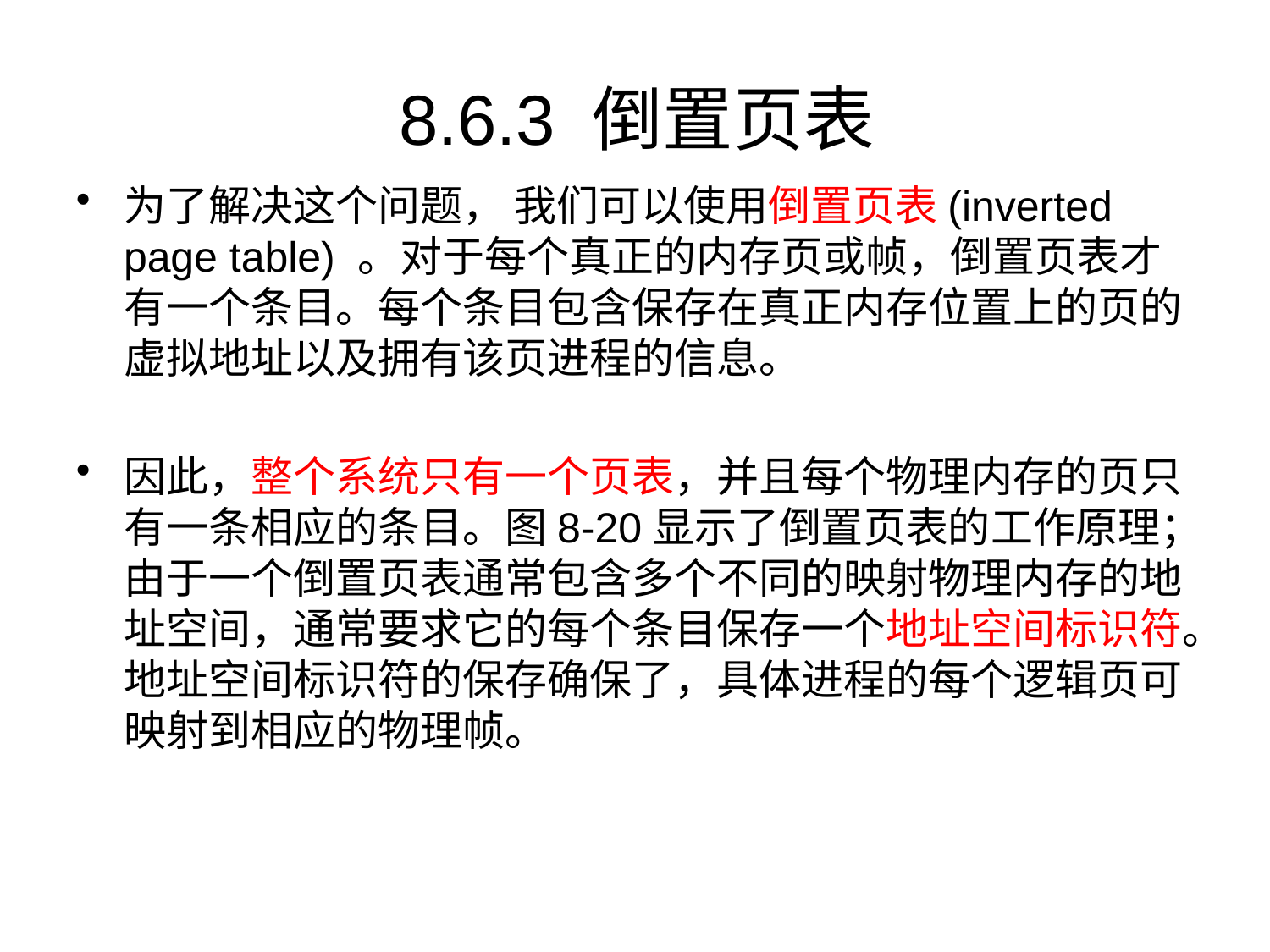

# 8.6.3 倒置页表
为了解决这个问题， 我们可以使用倒置页表(inverted page table) 。对于每个真正的内存页或帧，倒置页表才有一个条目。每个条目包含保存在真正内存位置上的页的虚拟地址以及拥有该页进程的信息。

因此，整个系统只有一个页表，并且每个物理内存的页只有一条相应的条目。图8-20显示了倒置页表的工作原理；由于一个倒置页表通常包含多个不同的映射物理内存的地址空间，通常要求它的每个条目保存一个地址空间标识符。地址空间标识符的保存确保了，具体进程的每个逻辑页可映射到相应的物理帧。